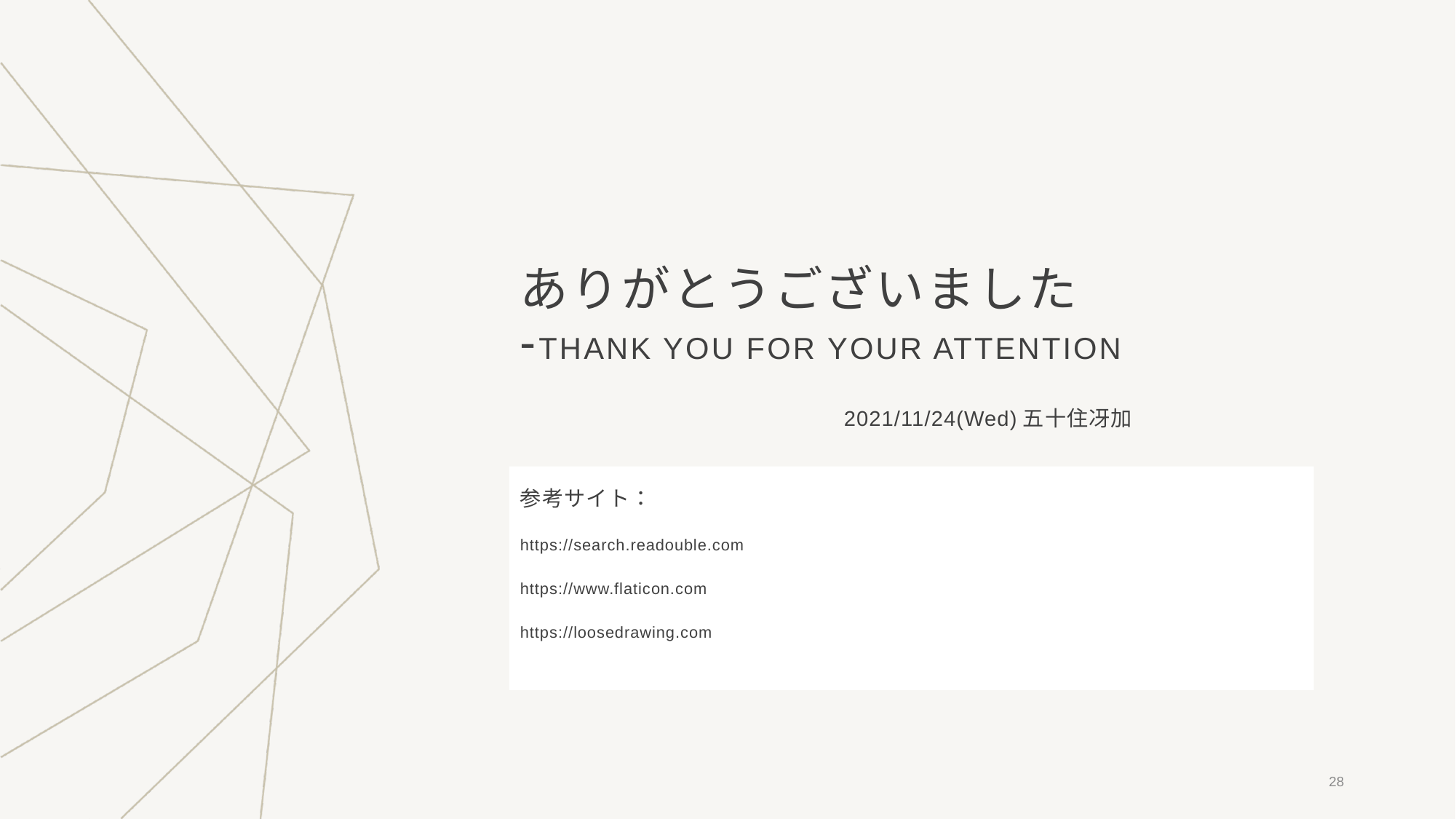

# ありがとうございました -Thank you for your attention
2021/11/24(Wed)五十住冴加
参考サイト：
https://search.readouble.com
https://www.flaticon.com
https://loosedrawing.com

28